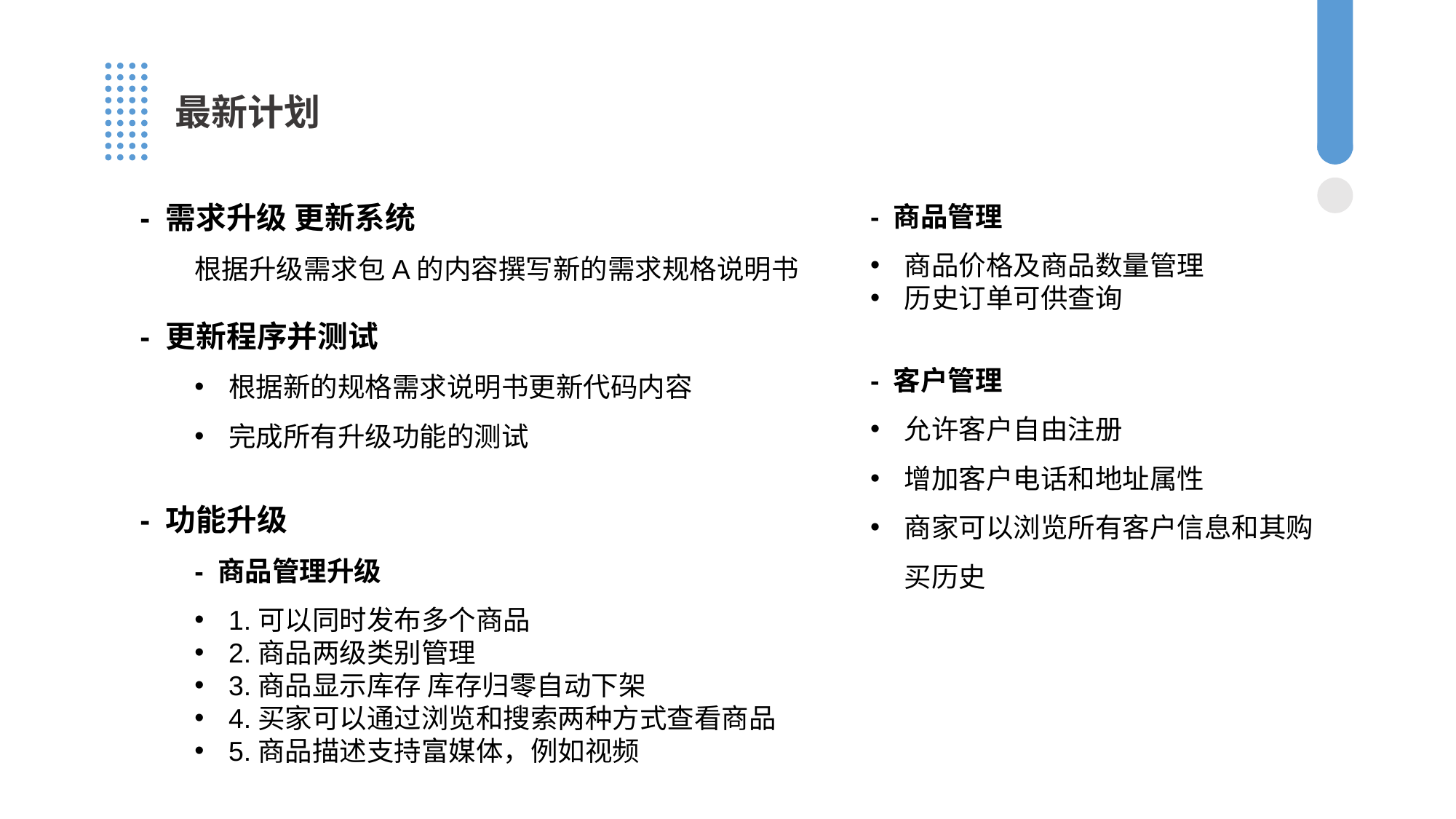

最新计划

- 需求升级 更新系统
根据升级需求包A的内容撰写新的需求规格说明书

- 更新程序并测试
根据新的规格需求说明书更新代码内容
完成所有升级功能的测试

- 功能升级
- 商品管理升级
1.可以同时发布多个商品
2.商品两级类别管理
3.商品显示库存 库存归零自动下架
4.买家可以通过浏览和搜索两种方式查看商品
5.商品描述支持富媒体，例如视频

- 商品管理
商品价格及商品数量管理
历史订单可供查询

- 客户管理
允许客户自由注册
增加客户电话和地址属性
商家可以浏览所有客户信息和其购买历史